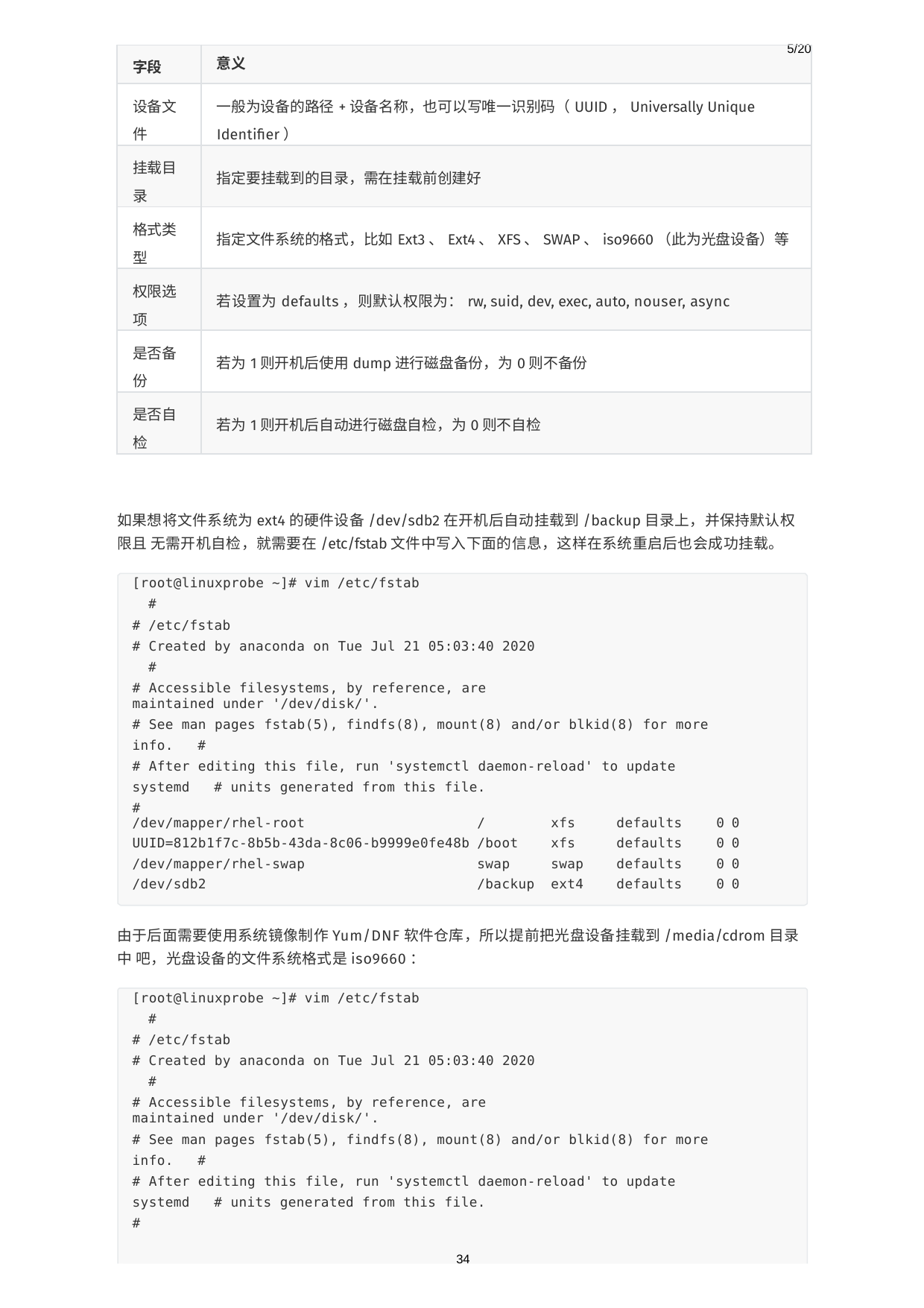

| 字段 | 5/20 意义 |
| --- | --- |
| 设备文 件 | 一般为设备的路径+设备名称，也可以写唯一识别码（UUID，Universally Unique Identifier） |
| 挂载目 录 | 指定要挂载到的目录，需在挂载前创建好 |
| 格式类 型 | 指定文件系统的格式，比如Ext3、Ext4、XFS、SWAP、iso9660（此为光盘设备）等 |
| 权限选 项 | 若设置为defaults，则默认权限为：rw, suid, dev, exec, auto, nouser, async |
| 是否备 份 | 若为1则开机后使用dump进行磁盘备份，为0则不备份 |
| 是否自 检 | 若为1则开机后自动进行磁盘自检，为0则不自检 |
如果想将文件系统为ext4的硬件设备/dev/sdb2在开机后自动挂载到/backup目录上，并保持默认权限且 无需开机自检，就需要在/etc/fstab文件中写入下面的信息，这样在系统重启后也会成功挂载。

[root@linuxprobe ~]# vim /etc/fstab   #
# /etc/fstab
# Created by anaconda on Tue Jul 21 05:03:40 2020   #
# Accessible filesystems, by reference, are maintained under '/dev/disk/'.
# See man pages fstab(5), findfs(8), mount(8) and/or blkid(8) for more info.   #
# After editing this file, run 'systemctl daemon-reload' to update systemd   # units generated from this file.
#

| /dev/mapper/rhel-root | / | xfs | defaults | 0 | 0 |
| --- | --- | --- | --- | --- | --- |
| UUID=812b1f7c-8b5b-43da-8c06-b9999e0fe48b | /boot | xfs | defaults | 0 | 0 |
| /dev/mapper/rhel-swap | swap | swap | defaults | 0 | 0 |
| /dev/sdb2 | /backup | ext4 | defaults | 0 | 0 |
由于后面需要使用系统镜像制作Yum/DNF软件仓库，所以提前把光盘设备挂载到/media/cdrom目录中 吧，光盘设备的文件系统格式是iso9660：

[root@linuxprobe ~]# vim /etc/fstab   #
# /etc/fstab
# Created by anaconda on Tue Jul 21 05:03:40 2020   #
# Accessible filesystems, by reference, are maintained under '/dev/disk/'.
# See man pages fstab(5), findfs(8), mount(8) and/or blkid(8) for more info.   #
# After editing this file, run 'systemctl daemon-reload' to update systemd   # units generated from this file.
#

34